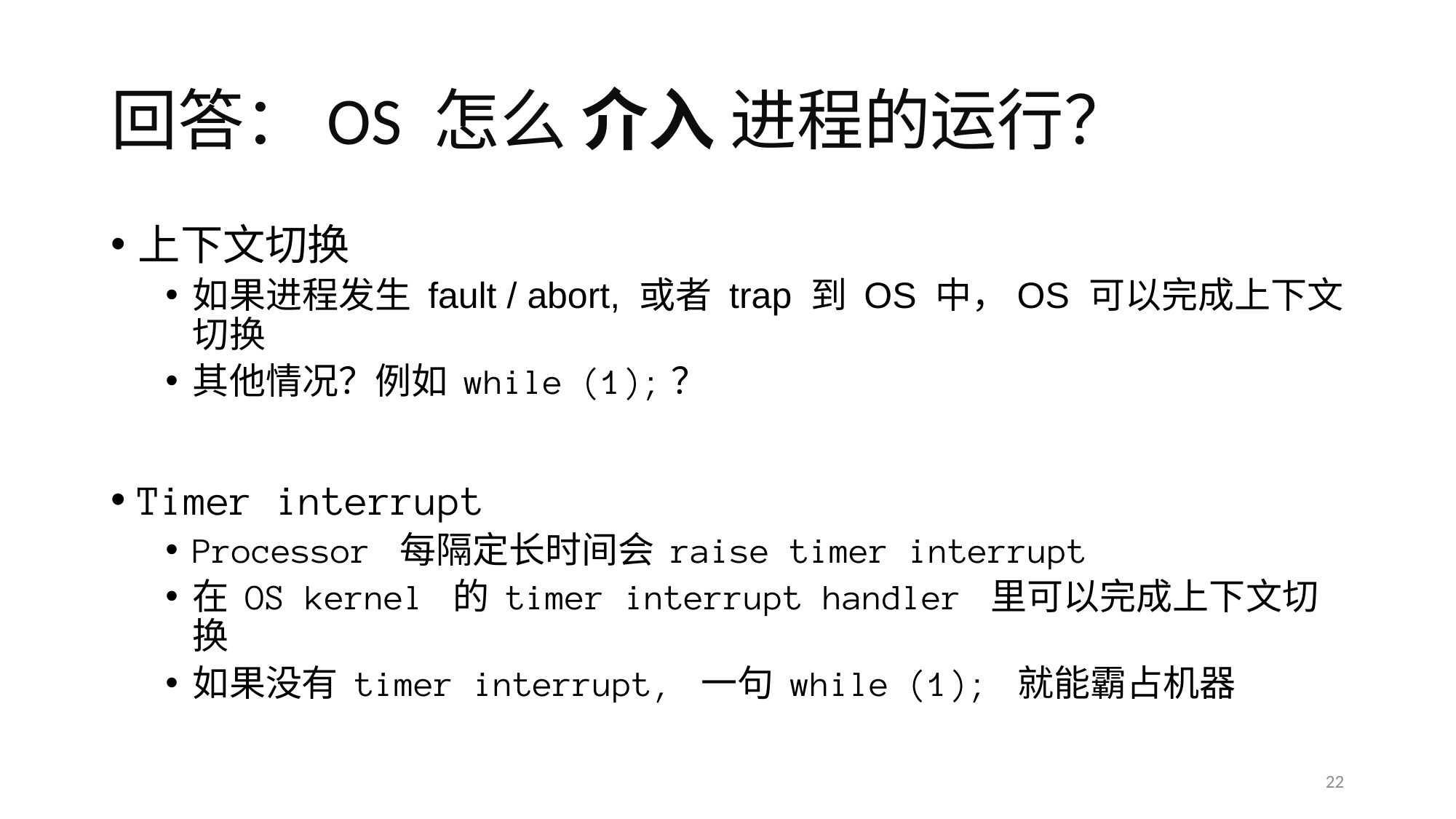

# 回答：OS 怎么 介入 进程的运行？
上下文切换
如果进程发生 fault / abort, 或者 trap 到 OS 中，OS 可以完成上下文切换
其他情况？例如 while (1);？

Timer interrupt
Processor 每隔定长时间会 raise timer interrupt
在 OS kernel 的 timer interrupt handler 里可以完成上下文切换
如果没有 timer interrupt, 一句 while (1); 就能霸占机器
22